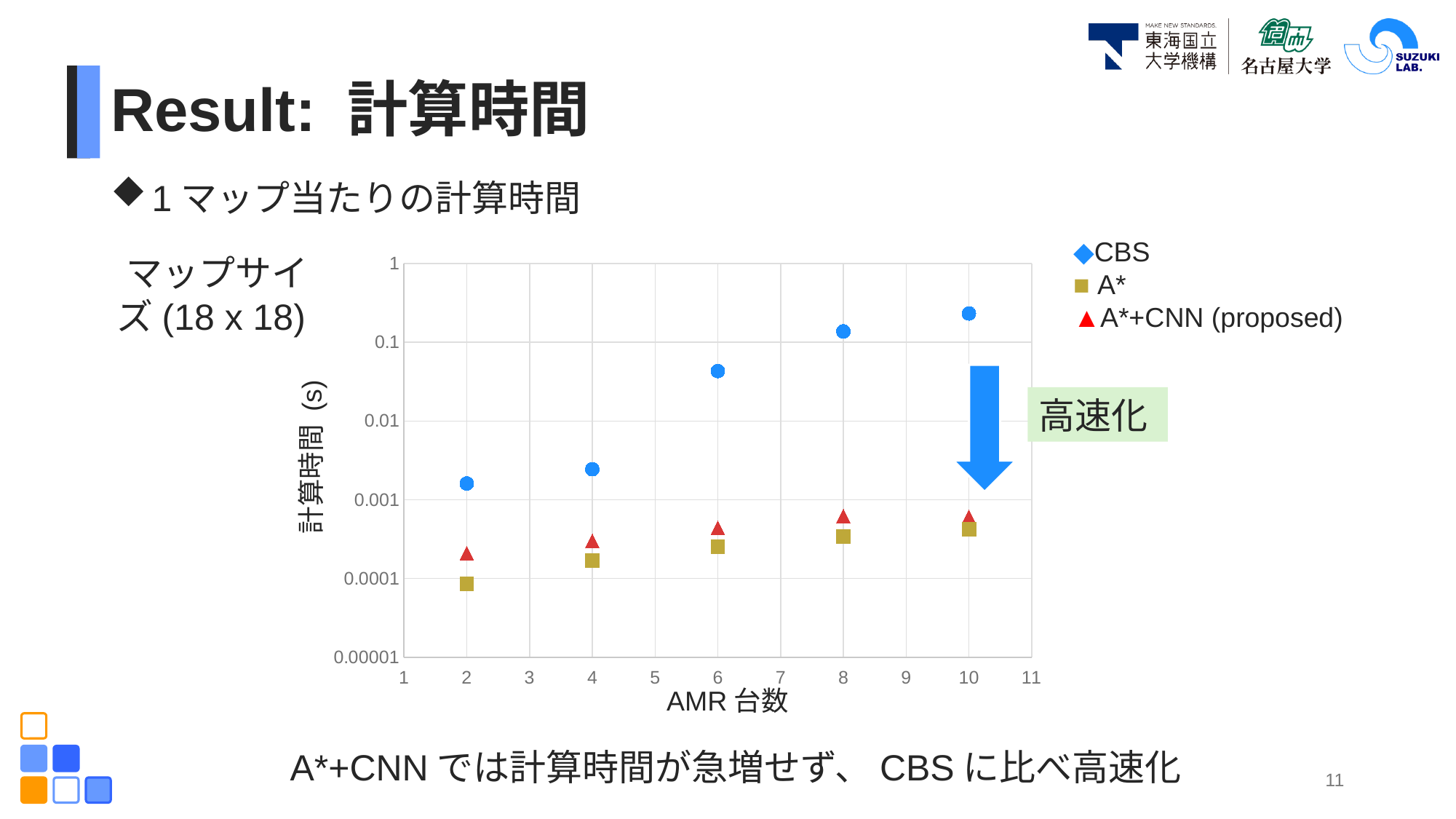

Result: 計算時間
1マップ当たりの計算時間
◆CBS
■ A*
▲A*+CNN (proposed)
マップサイズ(18 x 18)

### Chart

| Category | cbs | A* | CNN+A* |
|---|---|---|---|
高速化
 計算時間 (s)
AMR台数
A*+CNNでは計算時間が急増せず、CBSに比べ高速化
11